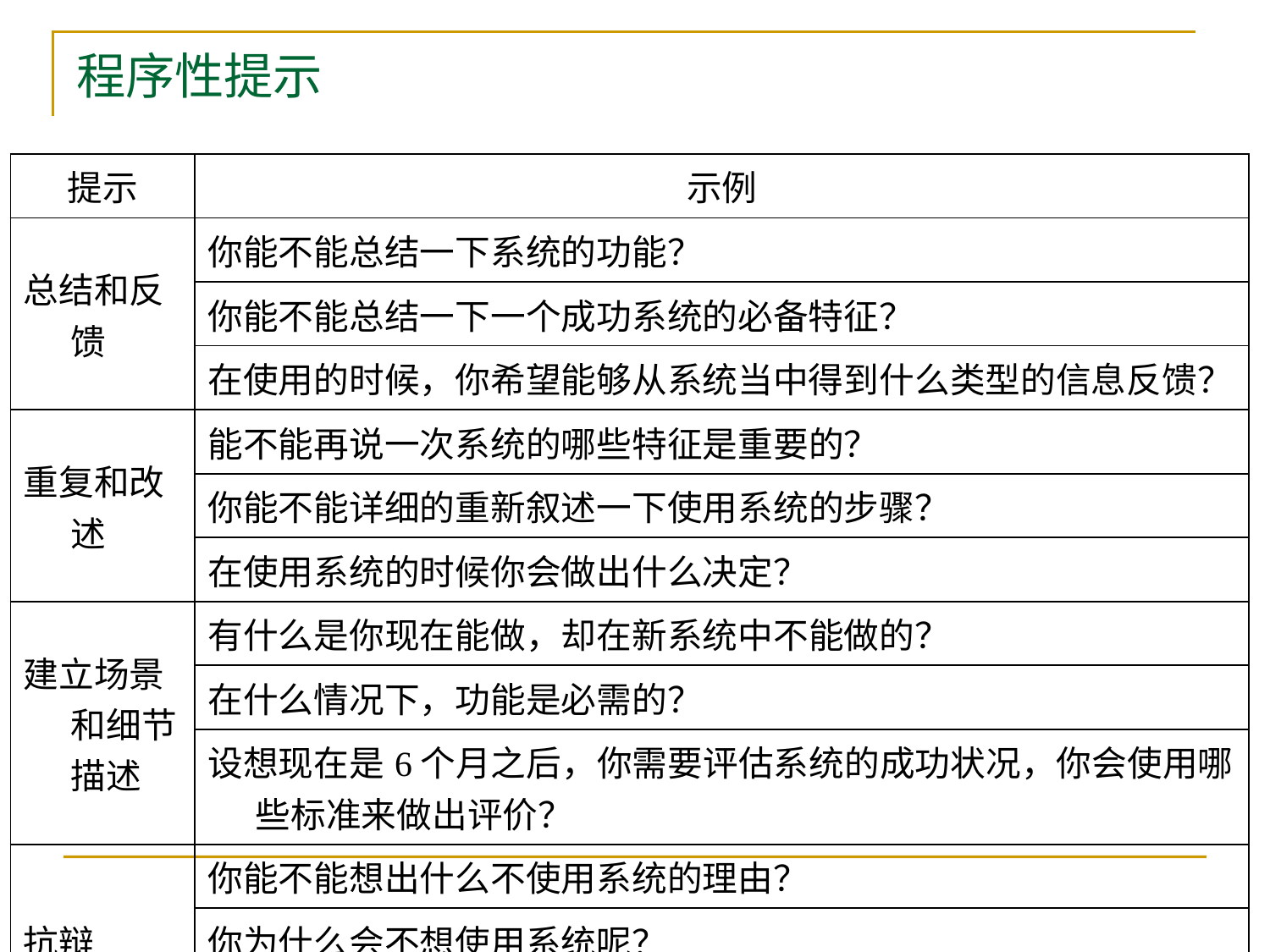

# 程序性提示
| 提示 | 示例 |
| --- | --- |
| 总结和反馈 | 你能不能总结一下系统的功能？ |
|  | 你能不能总结一下一个成功系统的必备特征？ |
|  | 在使用的时候，你希望能够从系统当中得到什么类型的信息反馈？ |
| 重复和改述 | 能不能再说一次系统的哪些特征是重要的？ |
|  | 你能不能详细的重新叙述一下使用系统的步骤？ |
|  | 在使用系统的时候你会做出什么决定？ |
| 建立场景和细节描述 | 有什么是你现在能做，却在新系统中不能做的？ |
|  | 在什么情况下，功能是必需的？ |
|  | 设想现在是6个月之后，你需要评估系统的成功状况，你会使用哪些标准来做出评价？ |
| 抗辩 | 你能不能想出什么不使用系统的理由？ |
|  | 你为什么会不想使用系统呢？ |
|  | 你能不能想出将来可能导致系统失败或故障的原因？ |